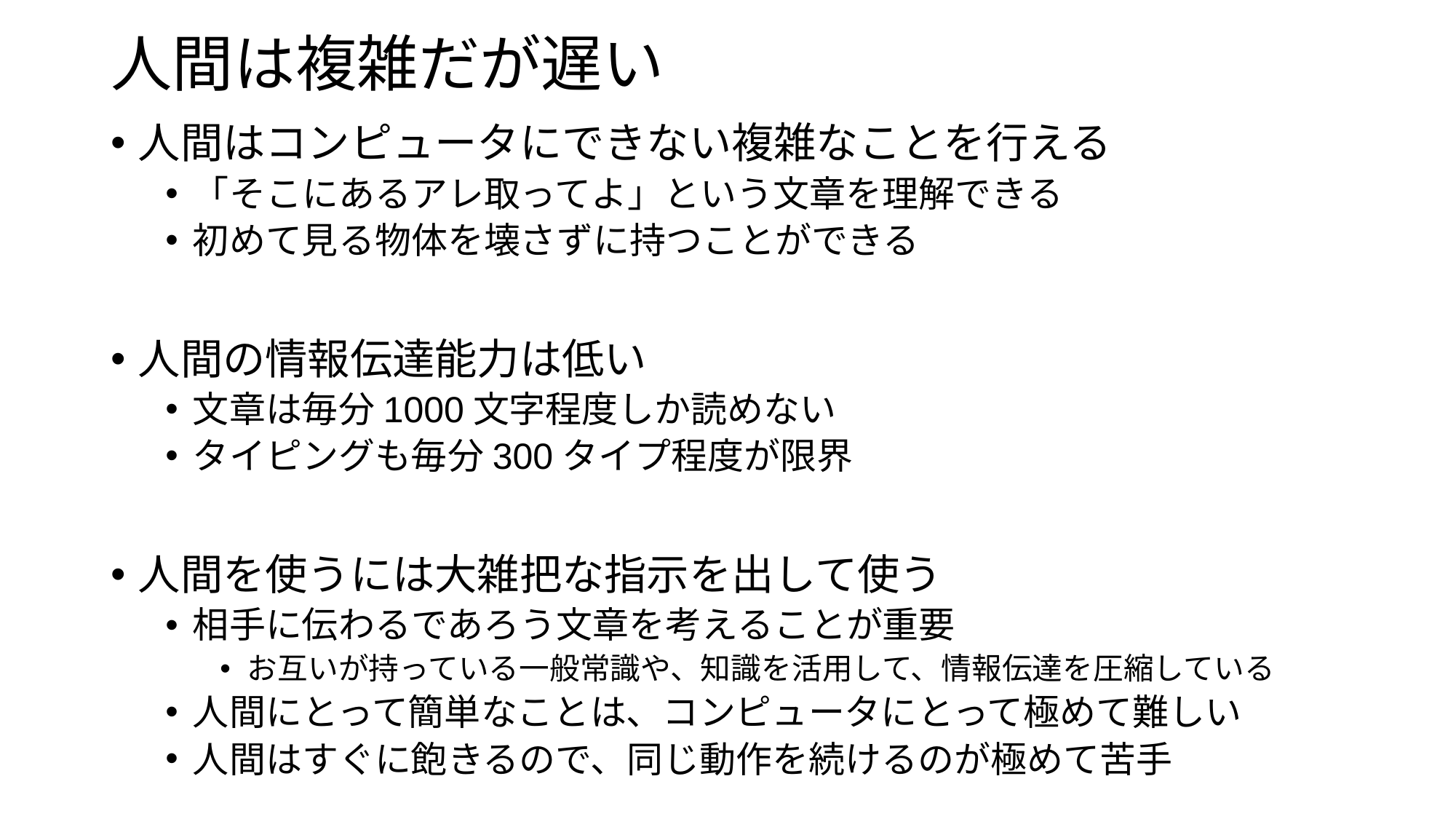

# 人間は複雑だが遅い
人間はコンピュータにできない複雑なことを行える
「そこにあるアレ取ってよ」という文章を理解できる
初めて見る物体を壊さずに持つことができる

人間の情報伝達能力は低い
文章は毎分1000文字程度しか読めない
タイピングも毎分300タイプ程度が限界

人間を使うには大雑把な指示を出して使う
相手に伝わるであろう文章を考えることが重要
お互いが持っている一般常識や、知識を活用して、情報伝達を圧縮している
人間にとって簡単なことは、コンピュータにとって極めて難しい
人間はすぐに飽きるので、同じ動作を続けるのが極めて苦手